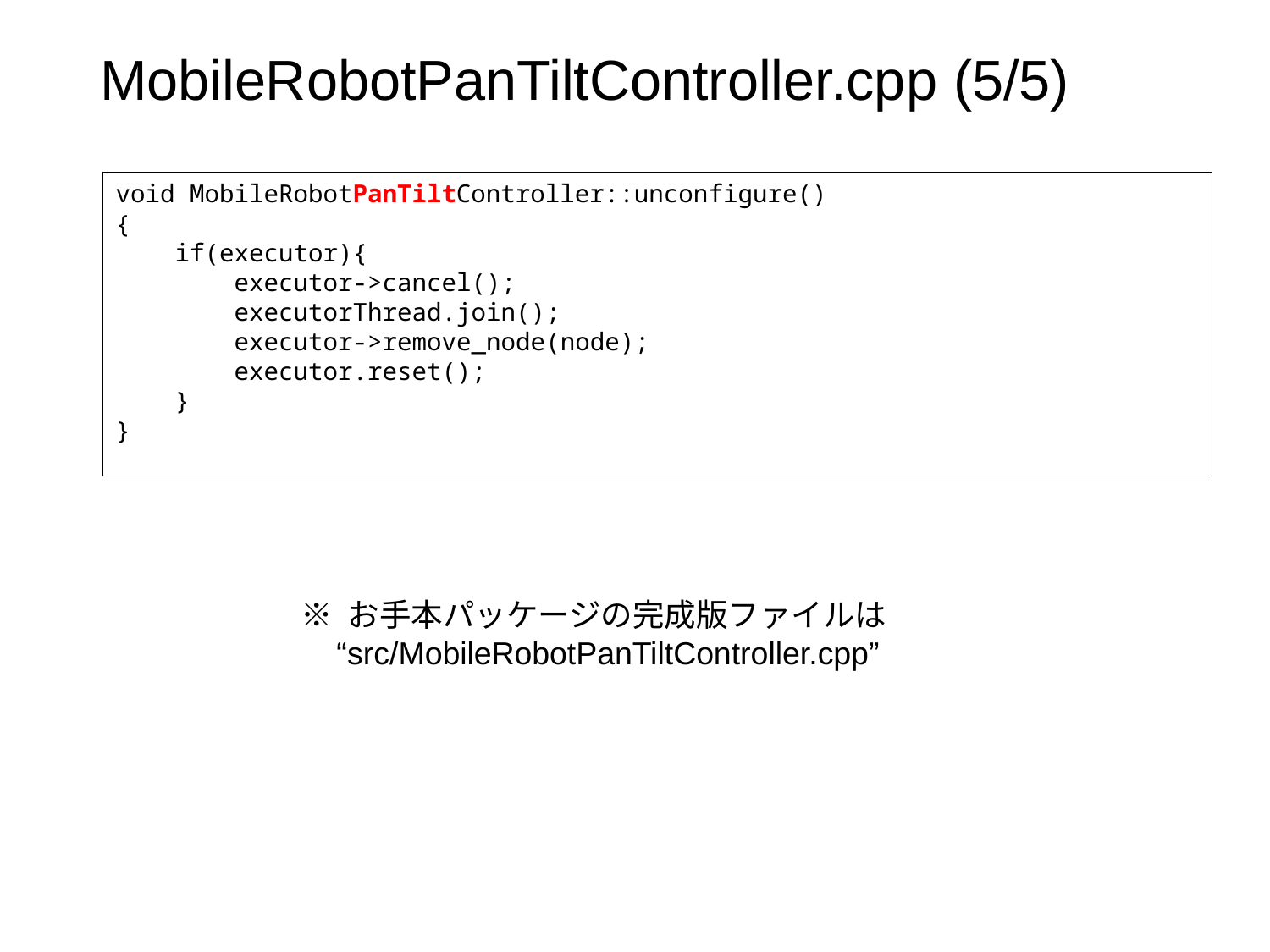

# MobileRobotPanTiltController.cpp (5/5)
void MobileRobotPanTiltController::unconfigure()
{
    if(executor){
        executor->cancel();
        executorThread.join();
        executor->remove_node(node);
        executor.reset();
    }
}
※ お手本パッケージの完成版ファイルは
    “src/MobileRobotPanTiltController.cpp”